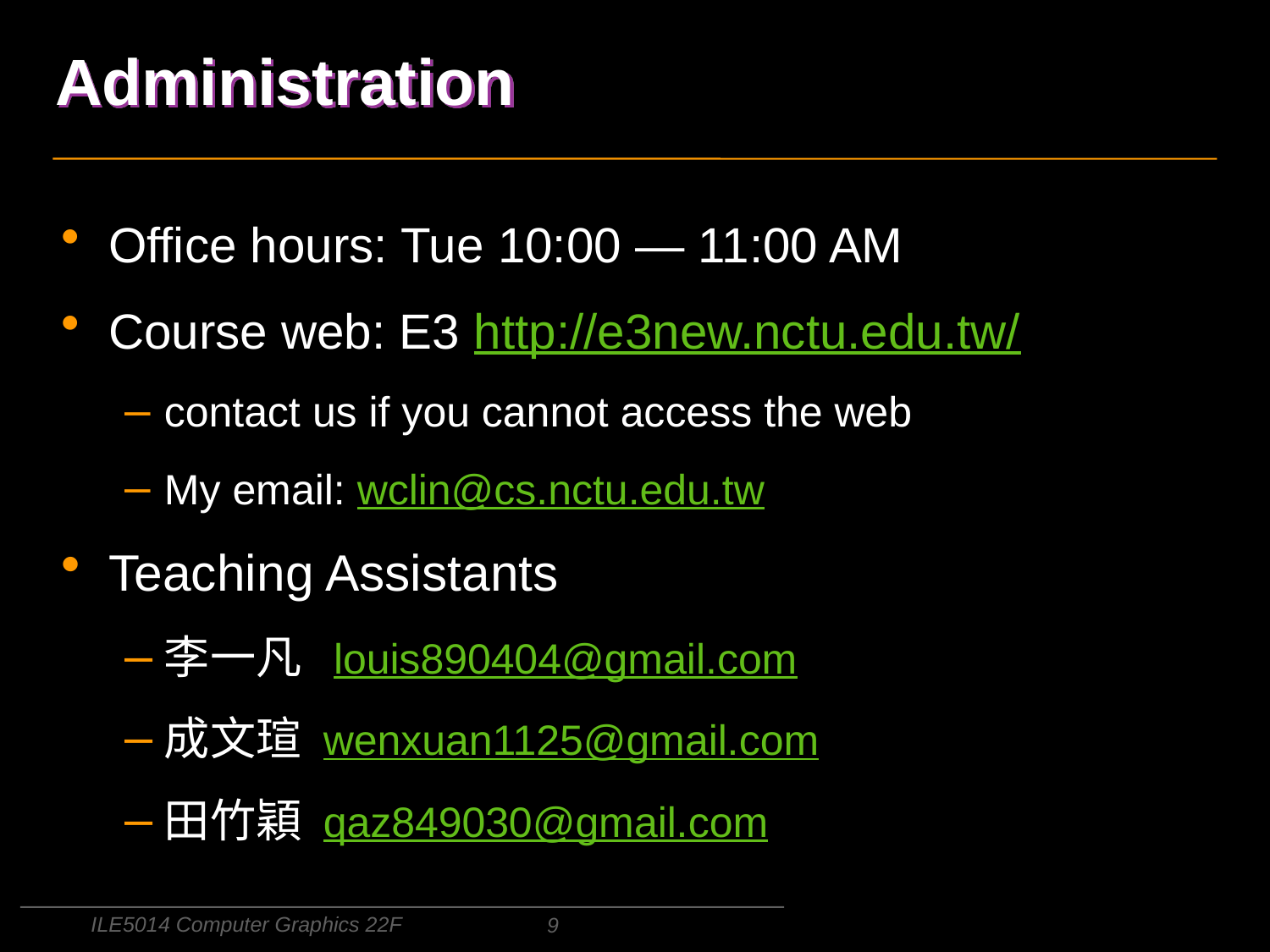

# Administration
Office hours: Tue 10:00 — 11:00 AM
Course web: E3 http://e3new.nctu.edu.tw/
contact us if you cannot access the web
My email: wclin@cs.nctu.edu.tw
Teaching Assistants
李一凡  louis890404@gmail.com
成文瑄 wenxuan1125@gmail.com
田竹穎 qaz849030@gmail.com

ILE5014 Computer Graphics 22F
9